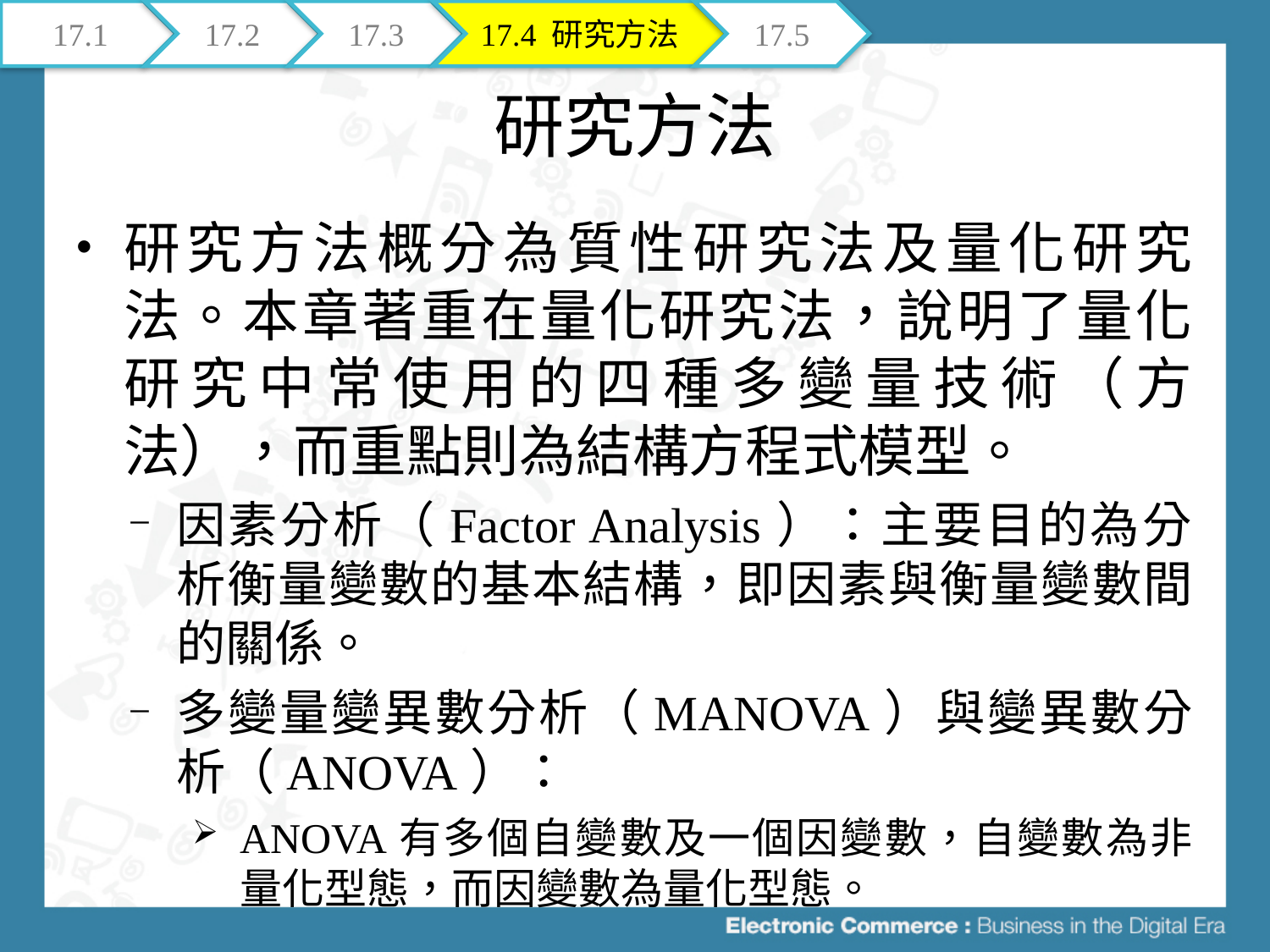

17.1
17.2
17.3
17.4 研究方法
17.5
# 研究方法
研究方法概分為質性研究法及量化研究法。本章著重在量化研究法，說明了量化研究中常使用的四種多變量技術（方法），而重點則為結構方程式模型。
因素分析（Factor Analysis）：主要目的為分析衡量變數的基本結構，即因素與衡量變數間的關係。
多變量變異數分析（MANOVA）與變異數分析（ANOVA）：
ANOVA有多個自變數及一個因變數，自變數為非量化型態，而因變數為量化型態。